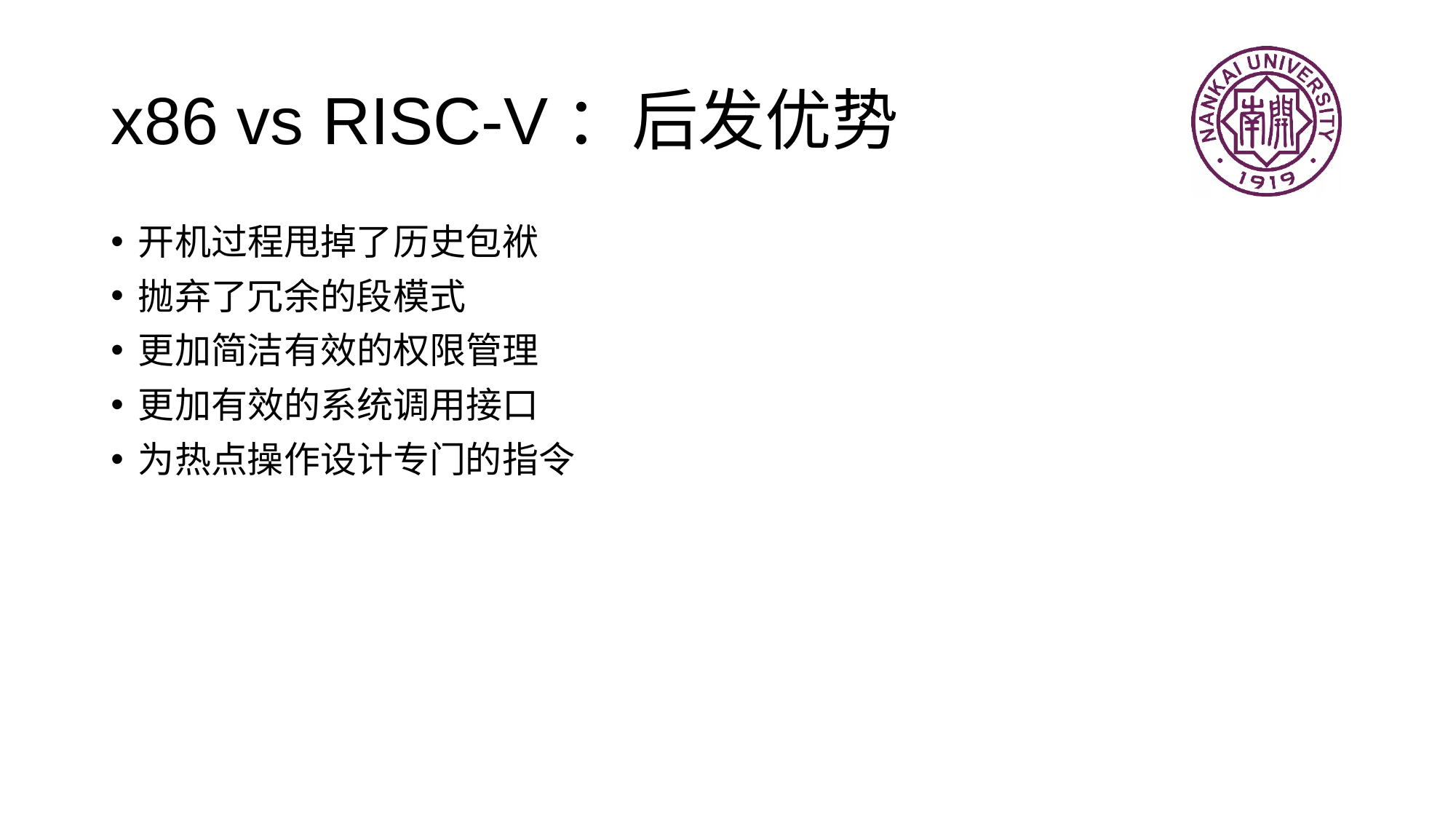

# x86 vs RISC-V：后发优势
开机过程甩掉了历史包袱
抛弃了冗余的段模式
更加简洁有效的权限管理
更加有效的系统调用接口
为热点操作设计专门的指令